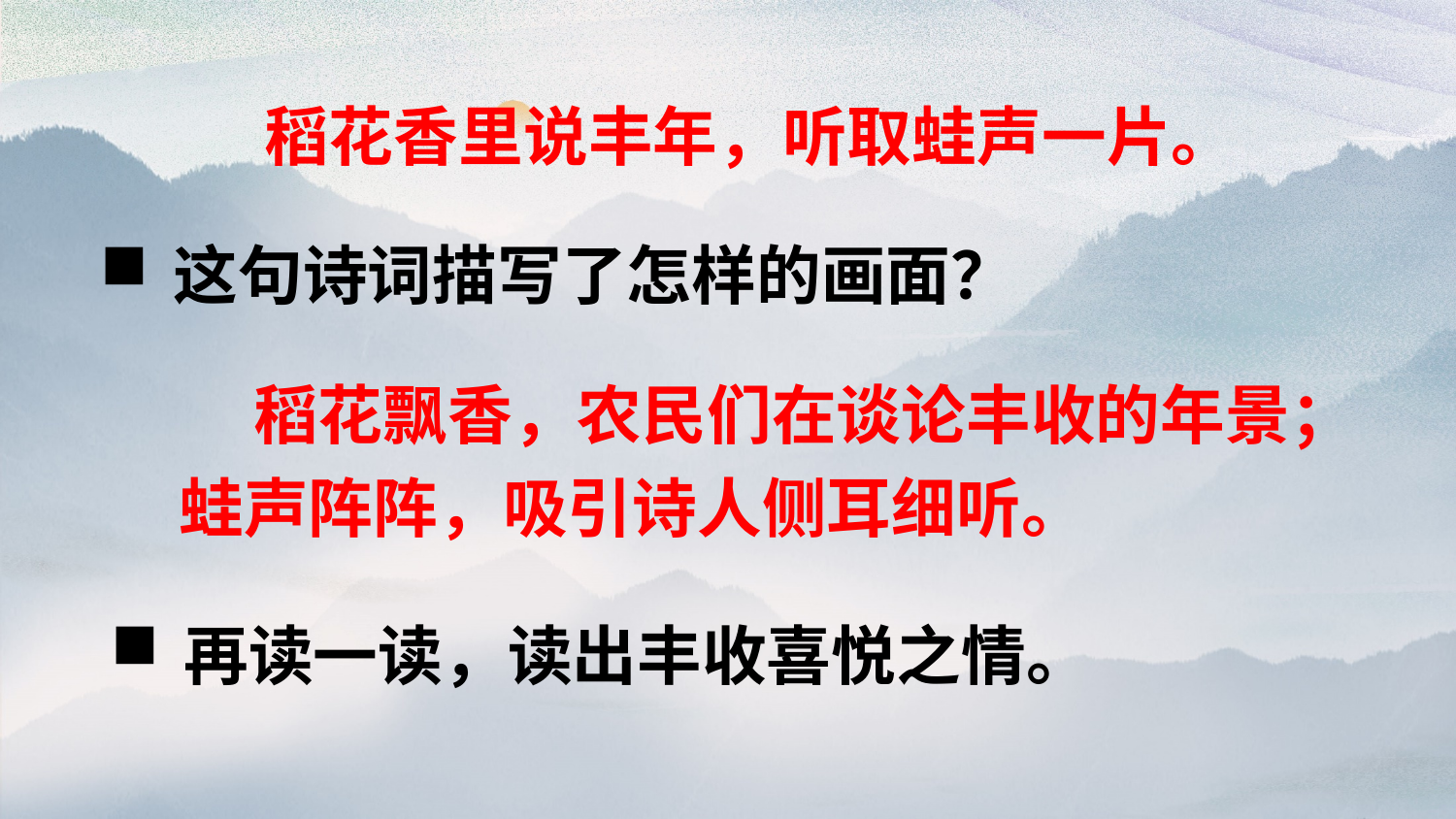

稻花香里说丰年，听取蛙声一片。
这句诗词描写了怎样的画面？
    稻花飘香，农民们在谈论丰收的年景；蛙声阵阵，吸引诗人侧耳细听。
再读一读，读出丰收喜悦之情。